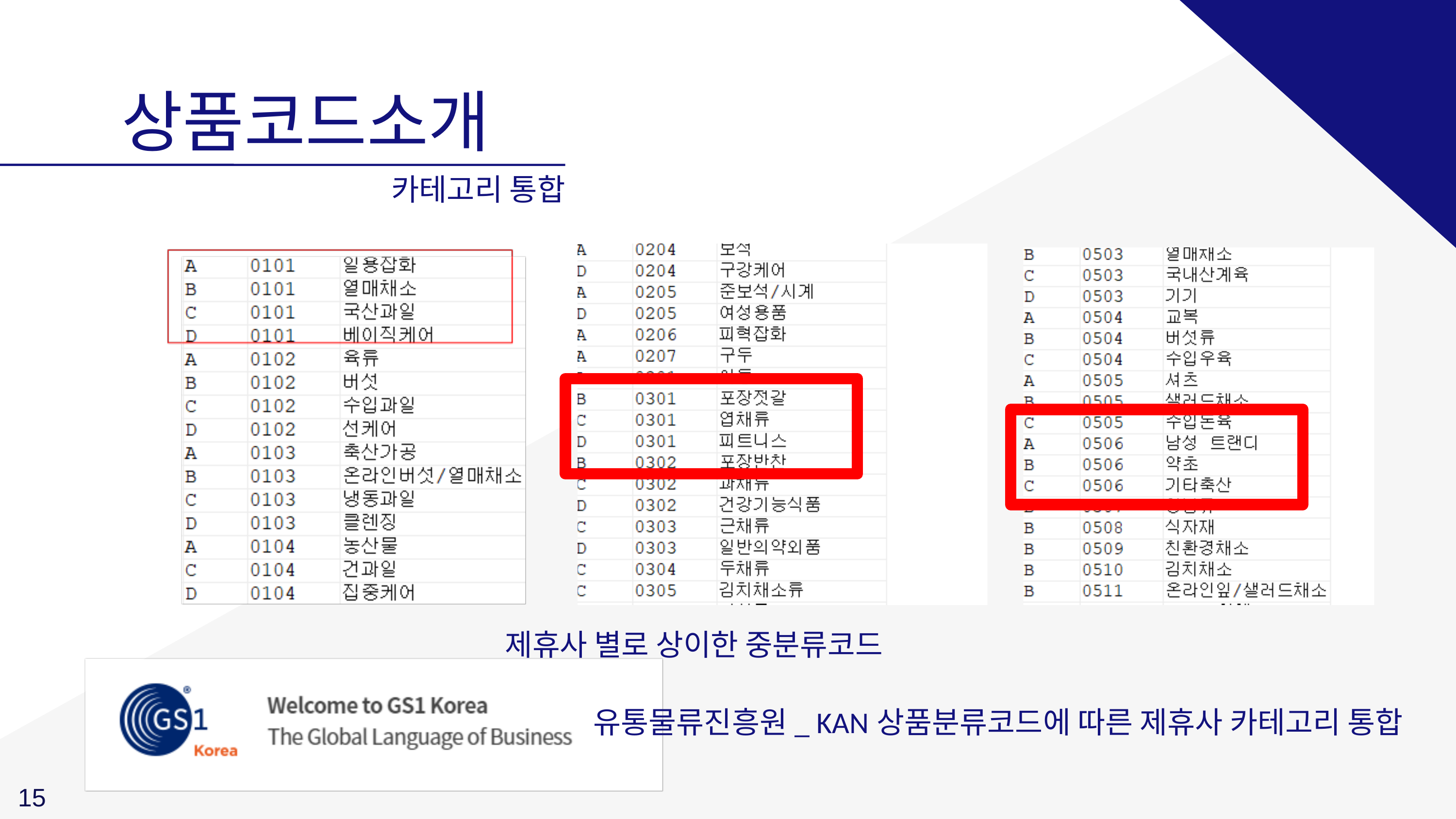

상품코드소개
카테고리 통합

제휴사 별로 상이한 중분류코드

유통물류진흥원_ KAN상품분류코드에 따른 제휴사 카테고리 통합
 15